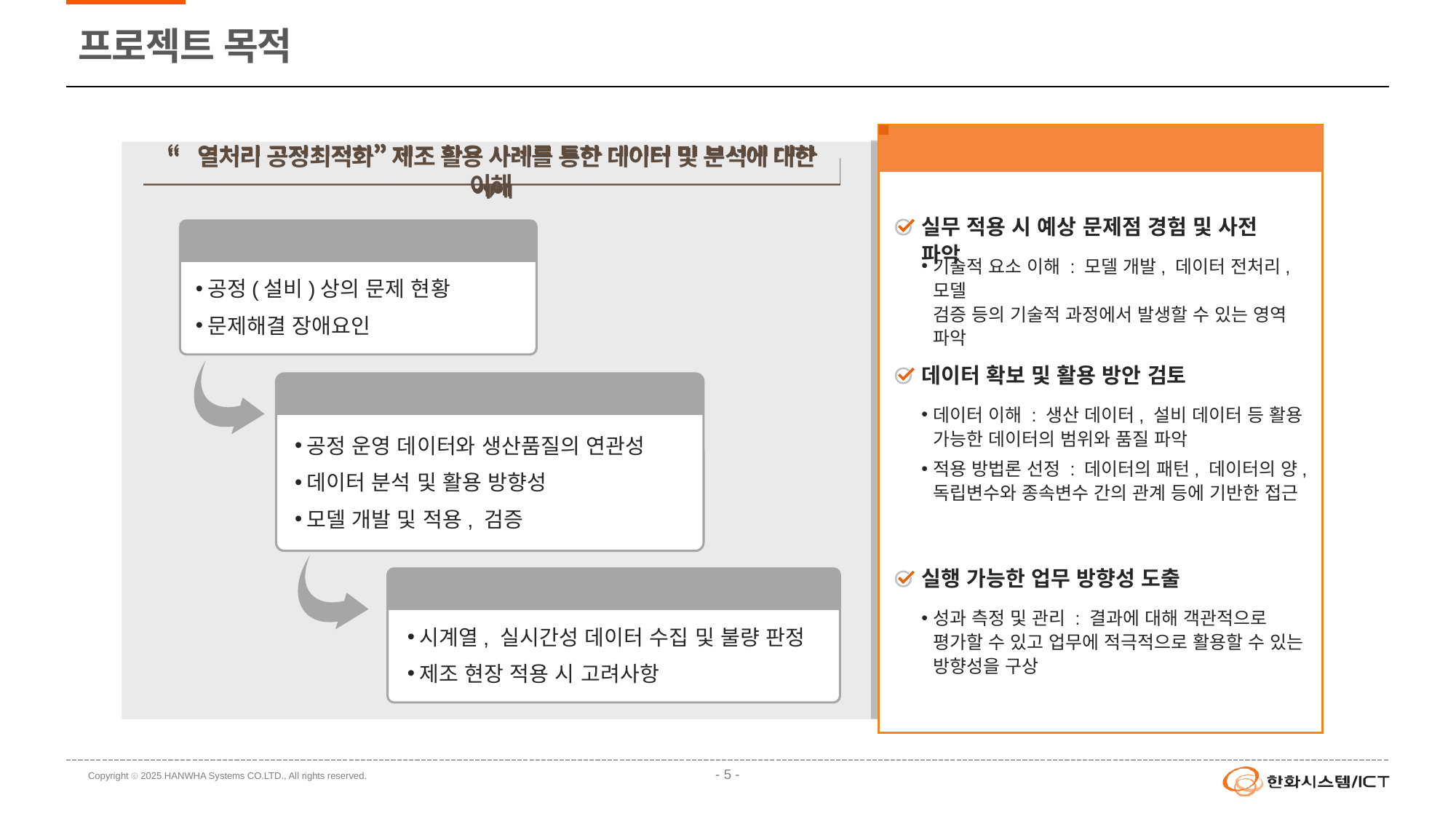

# 프로젝트 목적

업무 방향성 / 활용성 탐색

“열처리 공정최적화” 제조 활용 사례를 통한 데이터 및 분석에 대한 이해

실무 적용 시 예상 문제점 경험 및 사전 파악

기술적 요소 이해 : 모델 개발, 데이터 전처리, 모델
검증 등의 기술적 과정에서 발생할 수 있는 영역 파악

Pain Point
공정(설비)상의 문제 현황
문제해결 장애요인
데이터 확보 및 활용 방안 검토

데이터 이해 : 생산 데이터, 설비 데이터 등 활용
가능한 데이터의 범위와 품질 파악
적용 방법론 선정 : 데이터의 패턴, 데이터의 양,
독립변수와 종속변수 간의 관계 등에 기반한 접근

Analysis
공정 운영 데이터와 생산품질의 연관성
데이터 분석 및 활용 방향성
모델 개발 및 적용, 검증

실행 가능한 업무 방향성 도출

성과 측정 및 관리 : 결과에 대해 객관적으로 평가할 수 있고 업무에 적극적으로 활용할 수 있는 방향성을 구상

Usability
시계열, 실시간성 데이터 수집 및 불량 판정
제조 현장 적용 시 고려사항